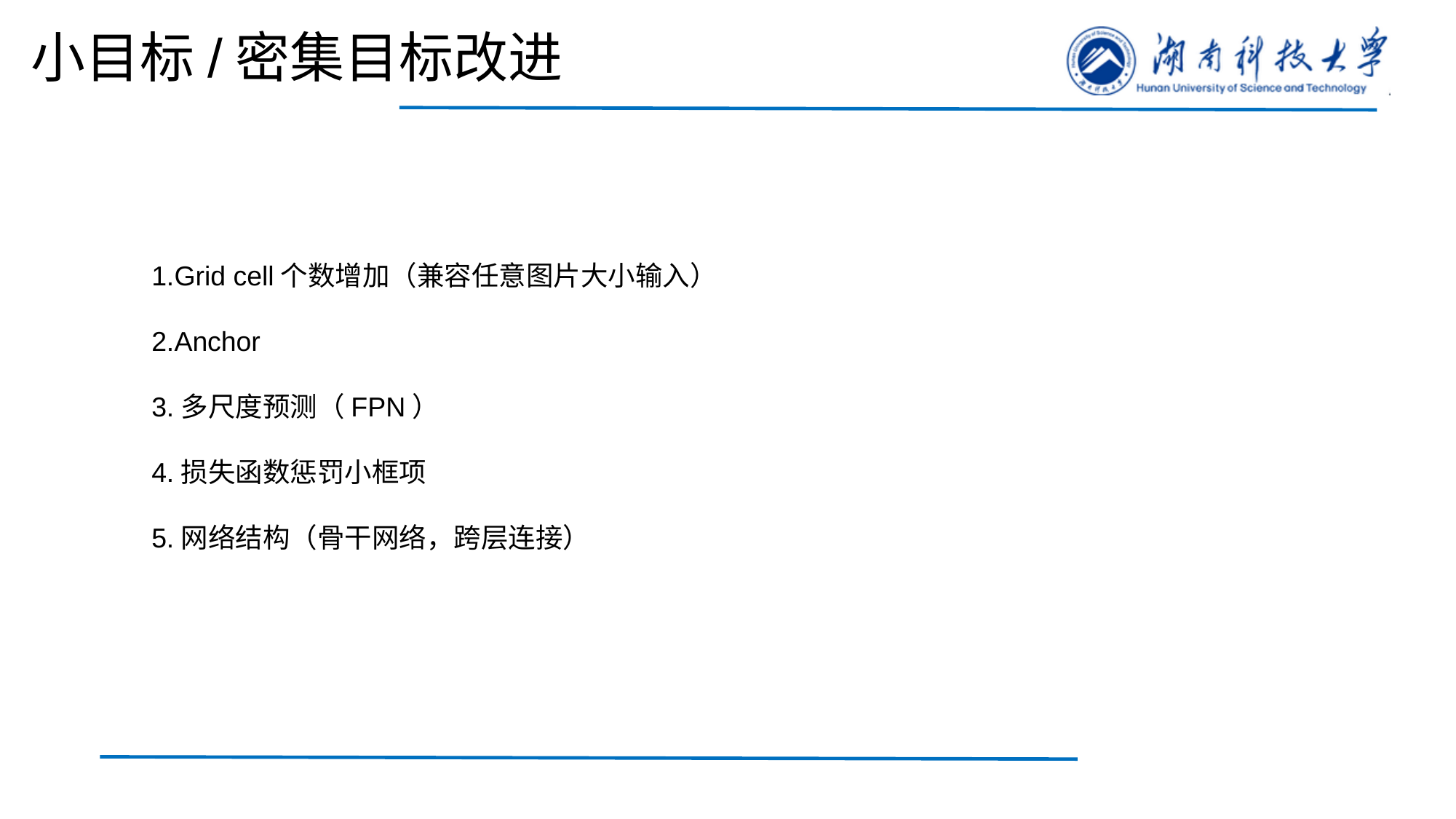

小目标/密集目标改进
1.Grid cell个数增加（兼容任意图片大小输入）
2.Anchor
3.多尺度预测（FPN）
4.损失函数惩罚小框项
5.网络结构（骨干网络，跨层连接）